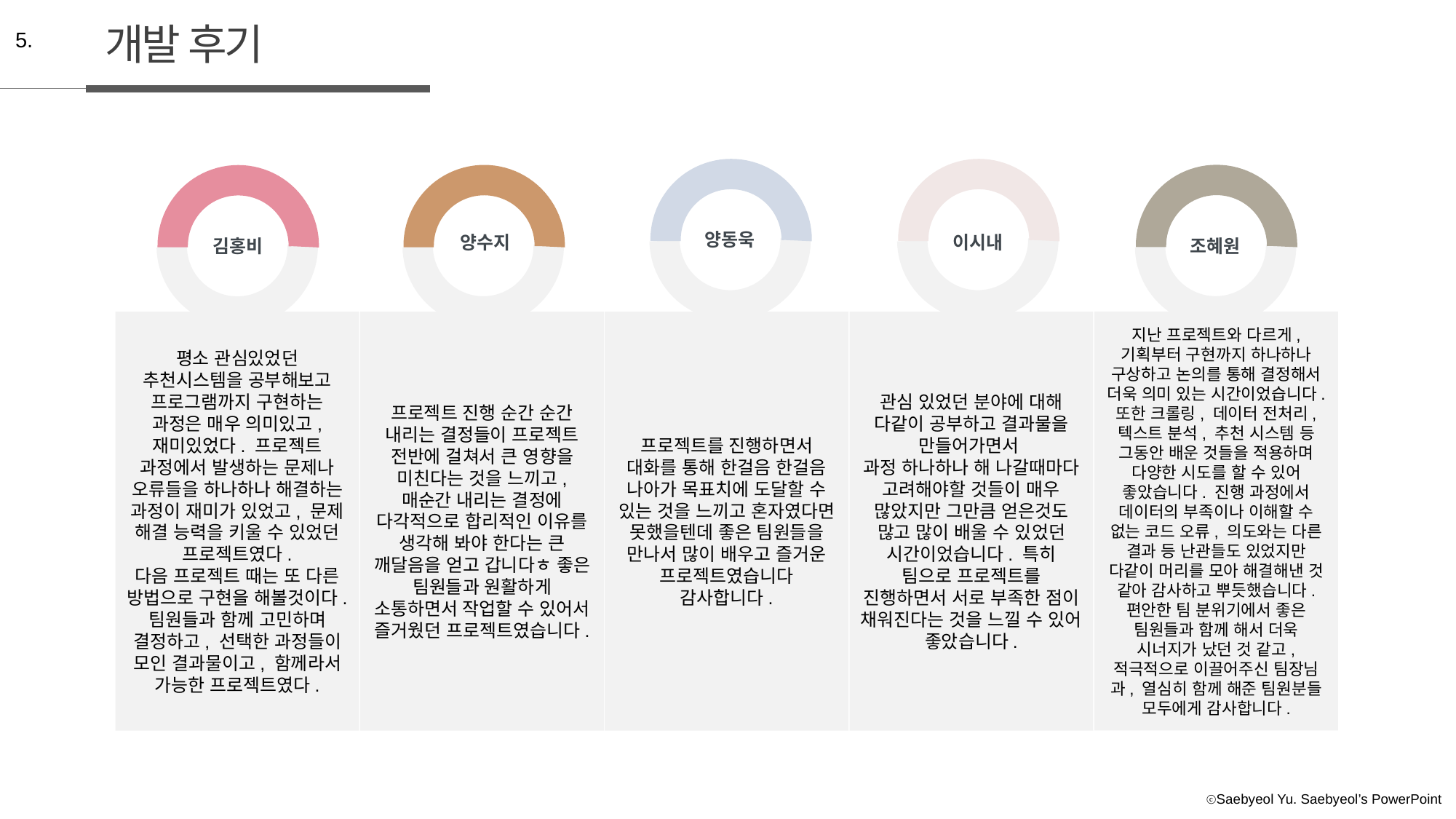

개발 후기
5.

양동욱
양수지
이시내
조혜원
김홍비
지난 프로젝트와 다르게, 기획부터 구현까지 하나하나 구상하고 논의를 통해 결정해서 더욱 의미 있는 시간이었습니다. 또한 크롤링, 데이터 전처리, 텍스트 분석, 추천 시스템 등 그동안 배운 것들을 적용하며 다양한 시도를 할 수 있어 좋았습니다. 진행 과정에서 데이터의 부족이나 이해할 수 없는 코드 오류, 의도와는 다른 결과 등 난관들도 있었지만 다같이 머리를 모아 해결해낸 것 같아 감사하고 뿌듯했습니다. 편안한 팀 분위기에서 좋은 팀원들과 함께 해서 더욱 시너지가 났던 것 같고, 적극적으로 이끌어주신 팀장님과, 열심히 함께 해준 팀원분들 모두에게 감사합니다.
평소 관심있었던 추천시스템을 공부해보고 프로그램까지 구현하는 과정은 매우 의미있고, 재미있었다. 프로젝트 과정에서 발생하는 문제나 오류들을 하나하나 해결하는 과정이 재미가 있었고, 문제 해결 능력을 키울 수 있었던 프로젝트였다.
다음 프로젝트 때는 또 다른 방법으로 구현을 해볼것이다. 팀원들과 함께 고민하며 결정하고, 선택한 과정들이 모인 결과물이고, 함께라서 가능한 프로젝트였다.
프로젝트 진행 순간 순간 내리는 결정들이 프로젝트 전반에 걸쳐서 큰 영향을 미친다는 것을 느끼고, 매순간 내리는 결정에 다각적으로 합리적인 이유를 생각해 봐야 한다는 큰 깨달음을 얻고 갑니다ㅎ 좋은 팀원들과 원활하게 소통하면서 작업할 수 있어서 즐거웠던 프로젝트였습니다.
프로젝트를 진행하면서 대화를 통해 한걸음 한걸음 나아가 목표치에 도달할 수 있는 것을 느끼고 혼자였다면 못했을텐데 좋은 팀원들을 만나서 많이 배우고 즐거운 프로젝트였습니다 감사합니다.
관심 있었던 분야에 대해 다같이 공부하고 결과물을 만들어가면서
과정 하나하나 해 나갈때마다 고려해야할 것들이 매우 많았지만 그만큼 얻은것도 많고 많이 배울 수 있었던 시간이었습니다. 특히 팀으로 프로젝트를 진행하면서 서로 부족한 점이 채워진다는 것을 느낄 수 있어 좋았습니다.